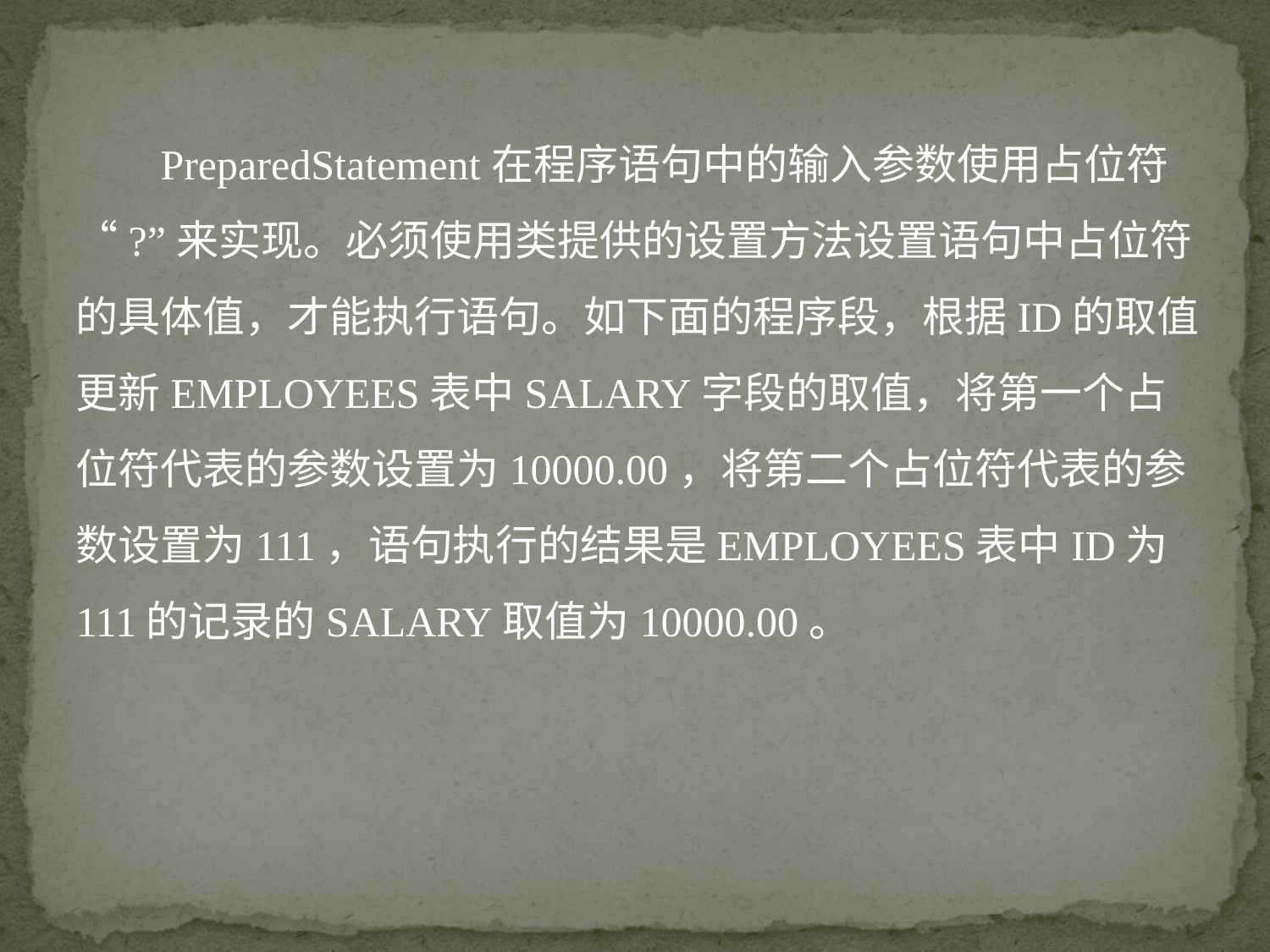

PreparedStatement在程序语句中的输入参数使用占位符“?”来实现。必须使用类提供的设置方法设置语句中占位符的具体值，才能执行语句。如下面的程序段，根据ID的取值更新EMPLOYEES表中SALARY字段的取值，将第一个占位符代表的参数设置为10000.00，将第二个占位符代表的参数设置为111，语句执行的结果是EMPLOYEES表中ID为111的记录的SALARY取值为10000.00。